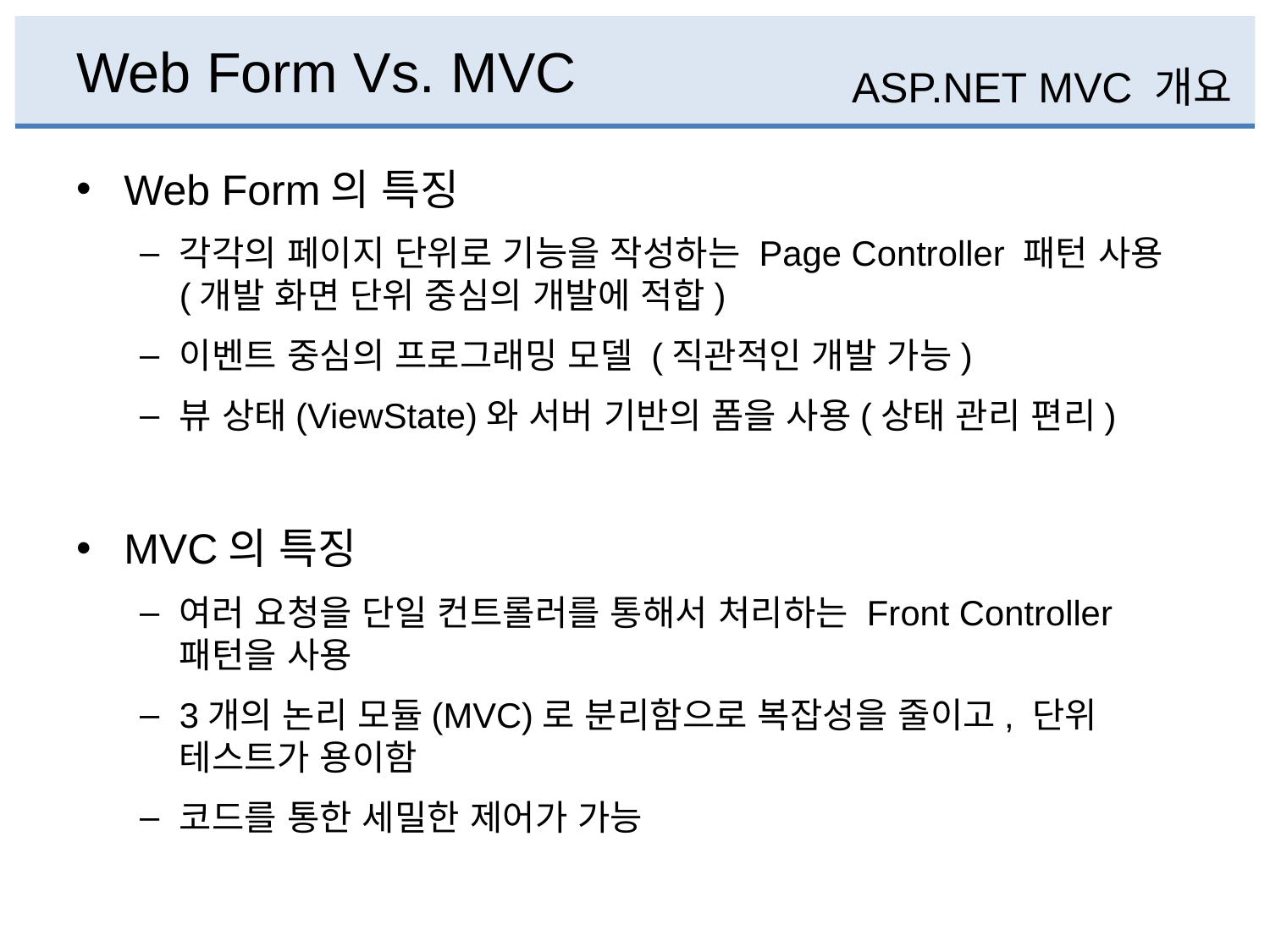

# Web Form Vs. MVC
ASP.NET MVC 개요
Web Form의 특징
각각의 페이지 단위로 기능을 작성하는 Page Controller 패턴 사용(개발 화면 단위 중심의 개발에 적합)
이벤트 중심의 프로그래밍 모델 (직관적인 개발 가능)
뷰 상태(ViewState)와 서버 기반의 폼을 사용(상태 관리 편리)

MVC의 특징
여러 요청을 단일 컨트롤러를 통해서 처리하는 Front Controller 패턴을 사용
3개의 논리 모듈(MVC)로 분리함으로 복잡성을 줄이고, 단위 테스트가 용이함
코드를 통한 세밀한 제어가 가능